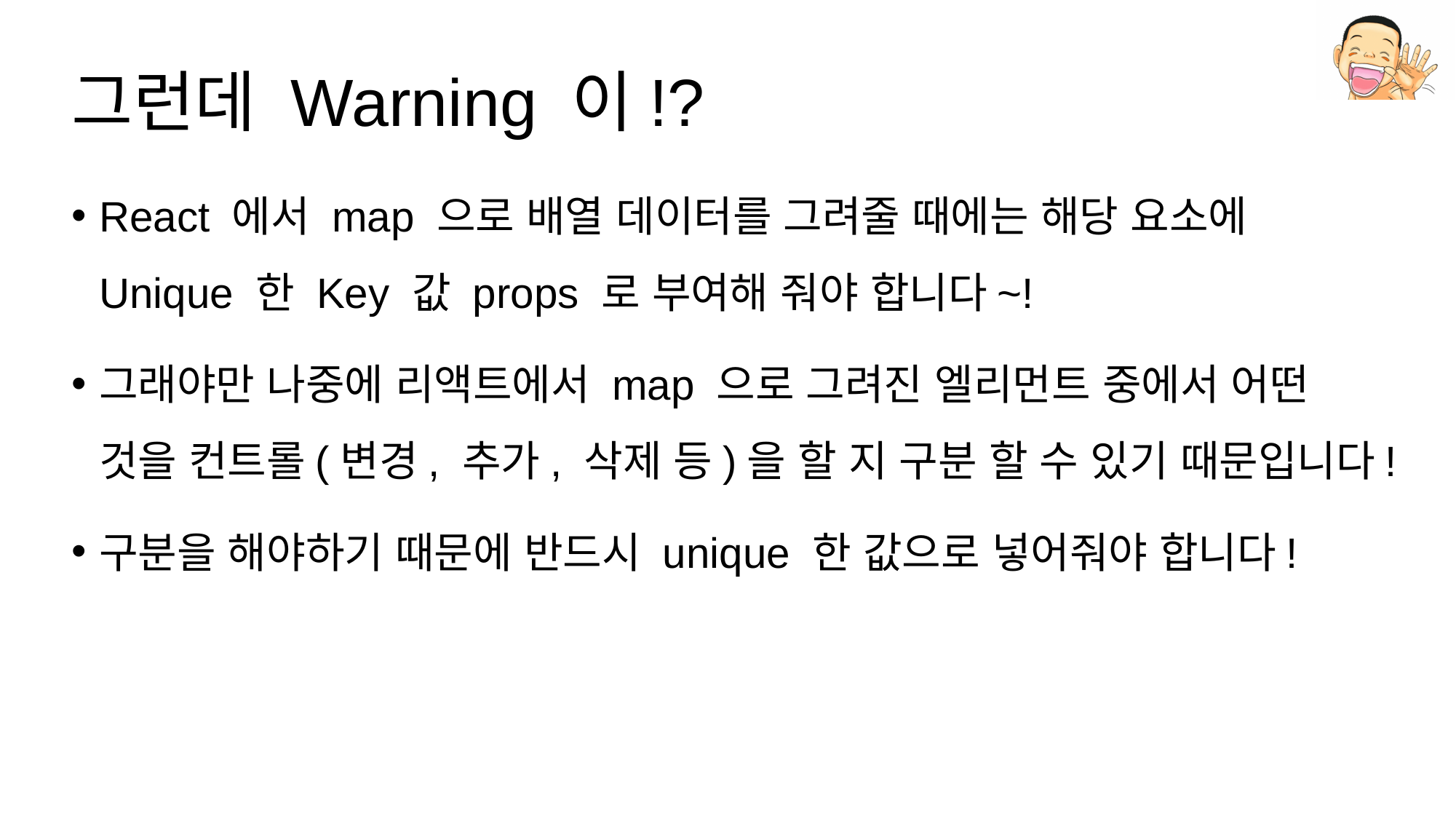

# 그런데 Warning 이!?
React 에서 map 으로 배열 데이터를 그려줄 때에는 해당 요소에 Unique 한 Key 값 props 로 부여해 줘야 합니다~!
그래야만 나중에 리액트에서 map 으로 그려진 엘리먼트 중에서 어떤 것을 컨트롤(변경, 추가, 삭제 등)을 할 지 구분 할 수 있기 때문입니다!
구분을 해야하기 때문에 반드시 unique 한 값으로 넣어줘야 합니다!